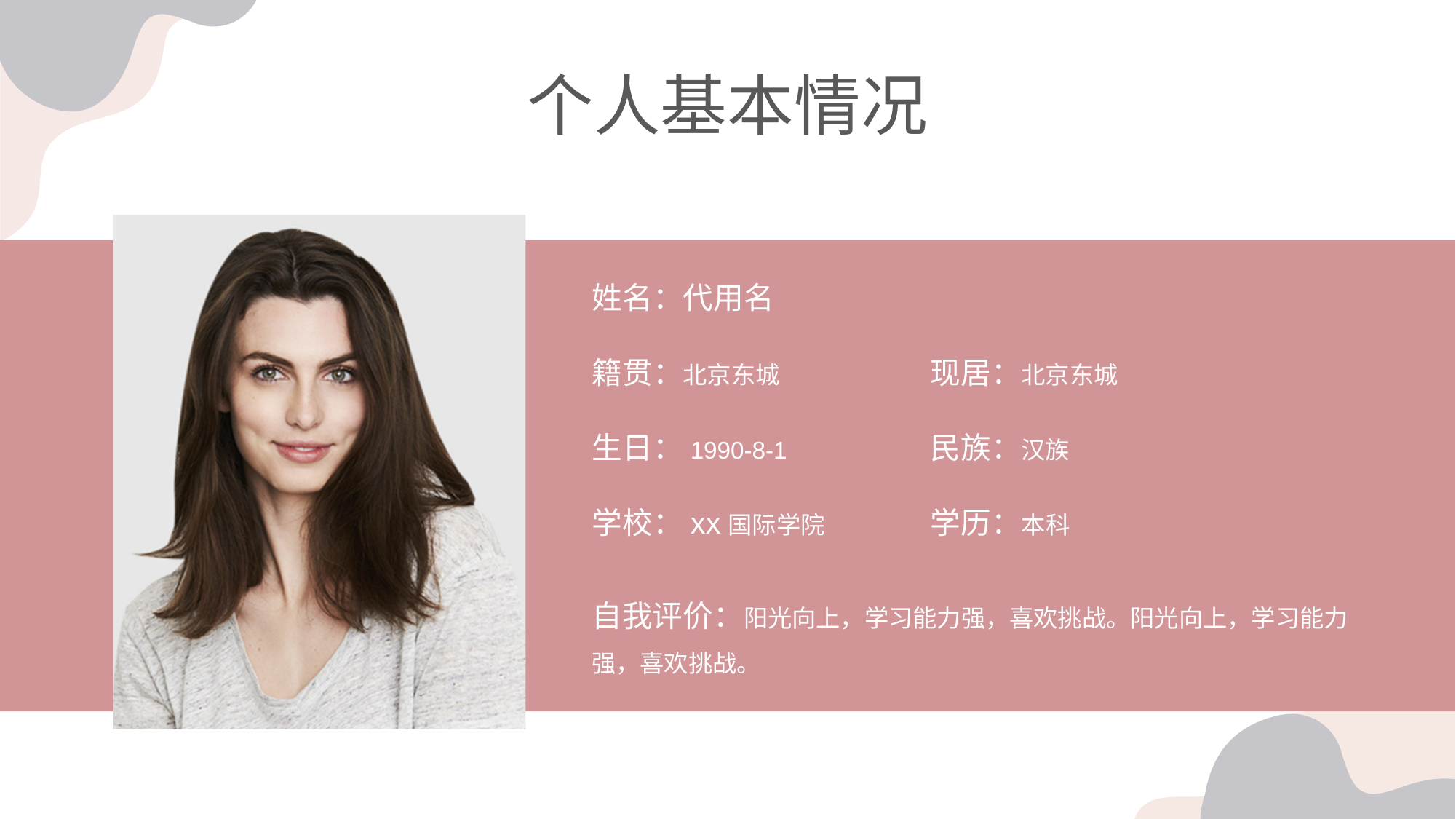

个人基本情况

姓名：代用名
现居：北京东城
籍贯：北京东城
生日：1990-8-1
民族：汉族
学校：xx国际学院
学历：本科
自我评价：阳光向上，学习能力强，喜欢挑战。阳光向上，学习能力强，喜欢挑战。